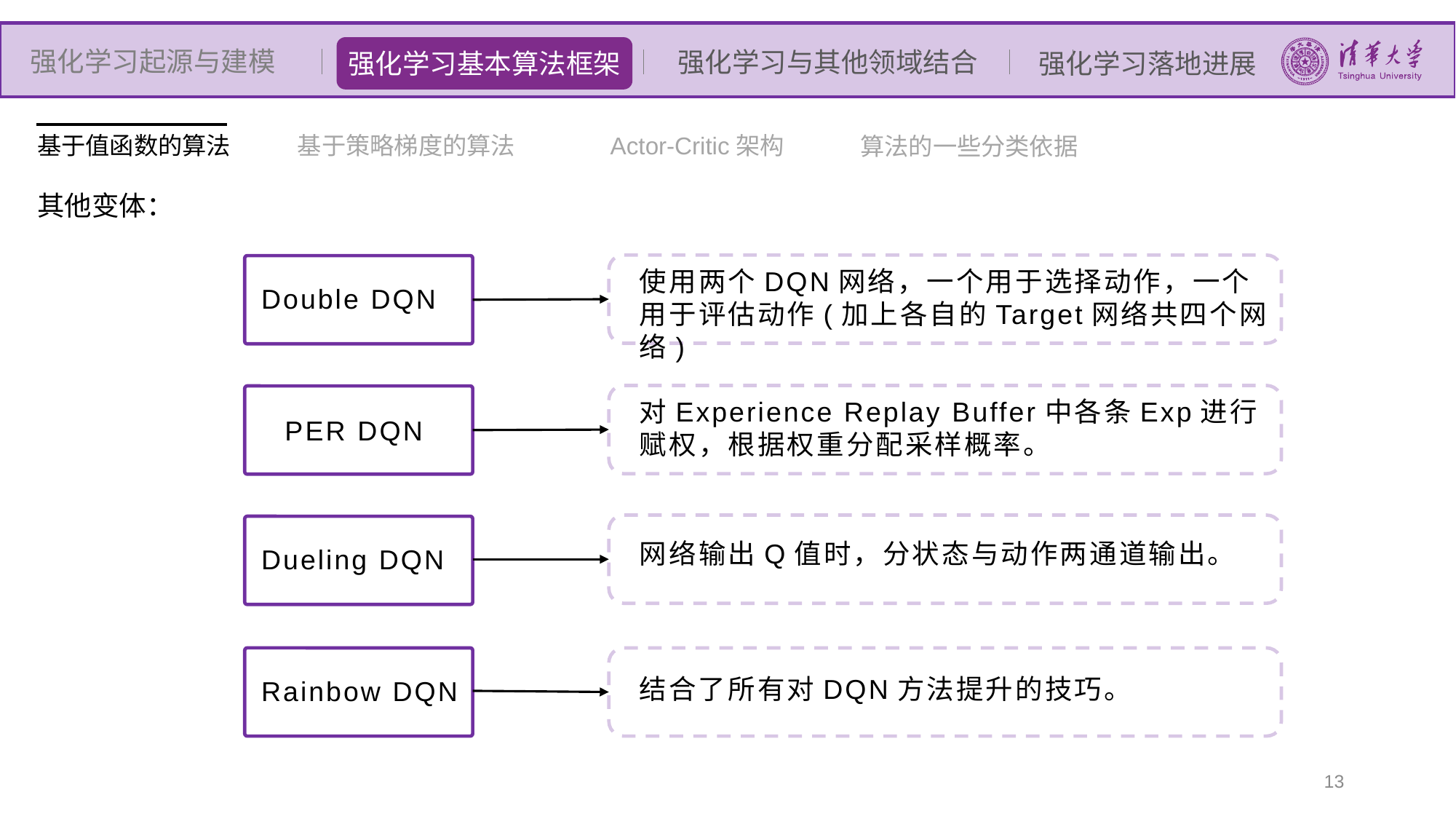

强化学习起源与建模

强化学习与其他领域结合
强化学习基本算法框架
强化学习落地进展
基于值函数的算法
基于策略梯度的算法
算法的一些分类依据
Actor-Critic架构
其他变体：

使用两个DQN网络，一个用于选择动作，一个用于评估动作(加上各自的Target网络共四个网络)

Double DQN

PER DQN

Dueling DQN

对Experience Replay Buffer中各条Exp进行赋权，根据权重分配采样概率。

网络输出Q值时，分状态与动作两通道输出。

结合了所有对DQN方法提升的技巧。
Rainbow DQN
13